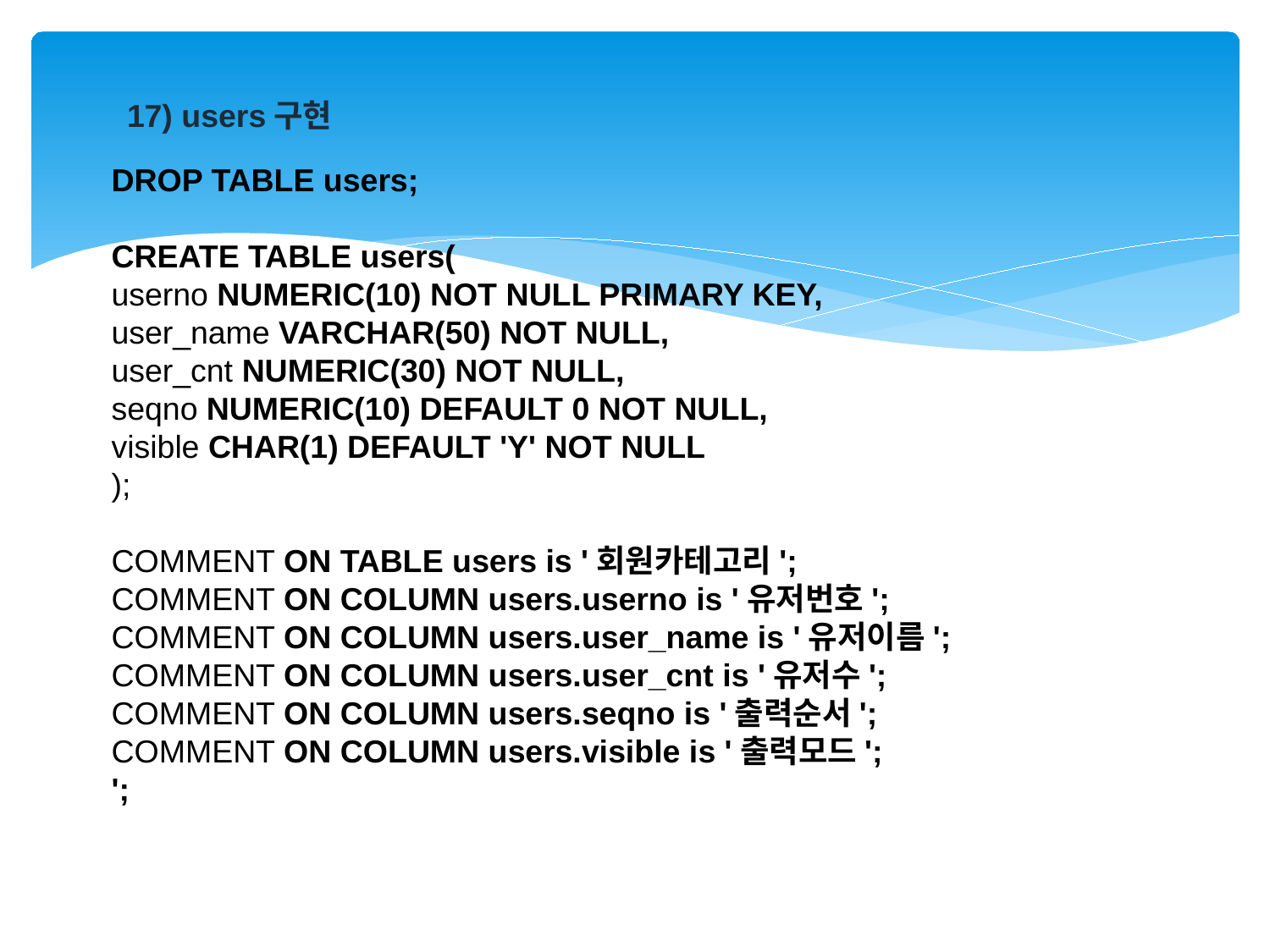

17) users구현
DROP TABLE users;

CREATE TABLE users(
userno NUMERIC(10) NOT NULL PRIMARY KEY,
user_name VARCHAR(50) NOT NULL,
user_cnt NUMERIC(30) NOT NULL,
seqno NUMERIC(10) DEFAULT 0 NOT NULL,
visible CHAR(1) DEFAULT 'Y' NOT NULL
);

COMMENT ON TABLE users is '회원카테고리';
COMMENT ON COLUMN users.userno is '유저번호';
COMMENT ON COLUMN users.user_name is '유저이름';
COMMENT ON COLUMN users.user_cnt is '유저수';
COMMENT ON COLUMN users.seqno is '출력순서';
COMMENT ON COLUMN users.visible is '출력모드';
';